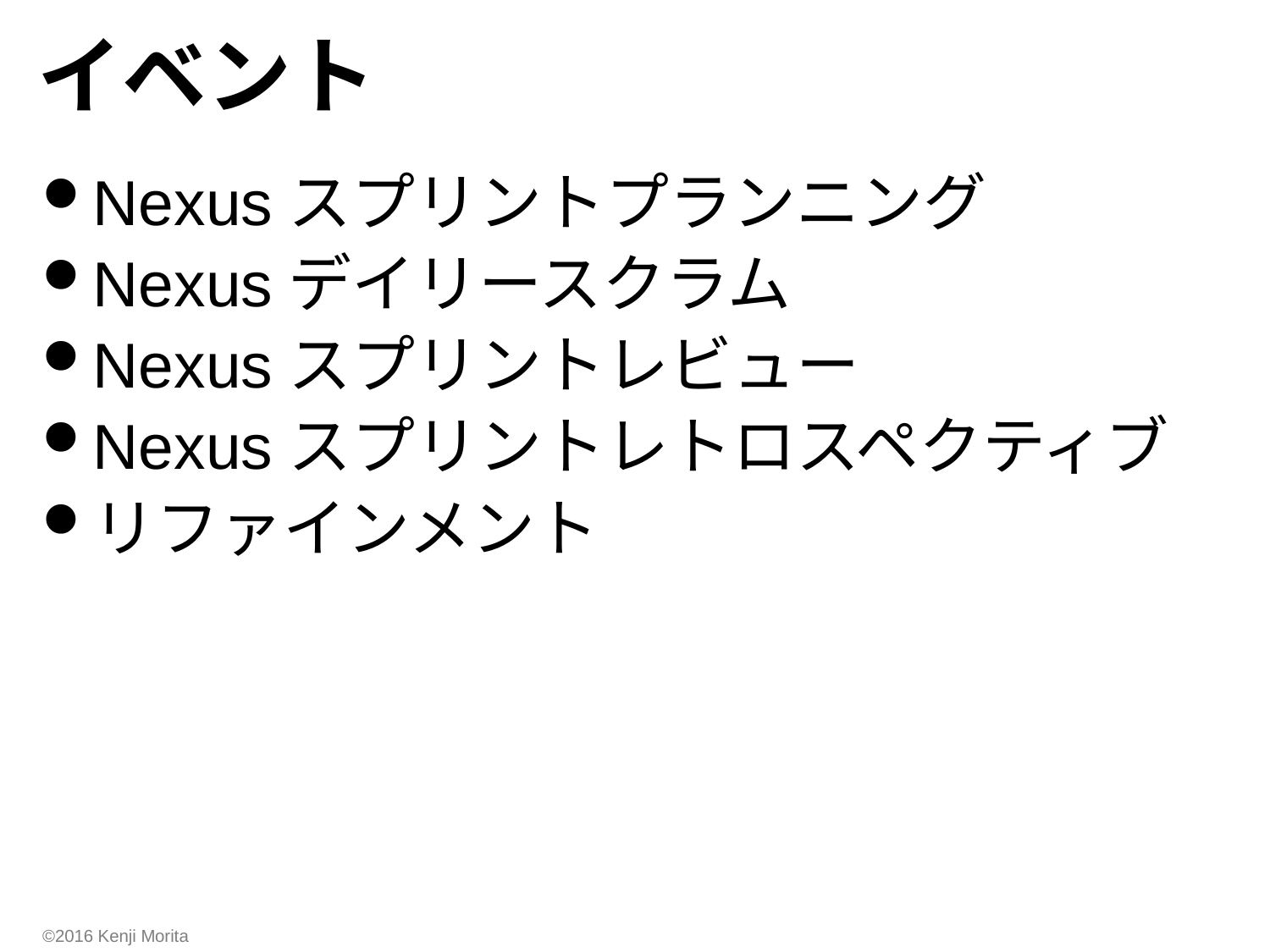

# イベント
Nexusスプリントプランニング
Nexusデイリースクラム
Nexusスプリントレビュー
Nexusスプリントレトロスペクティブ
リファインメント